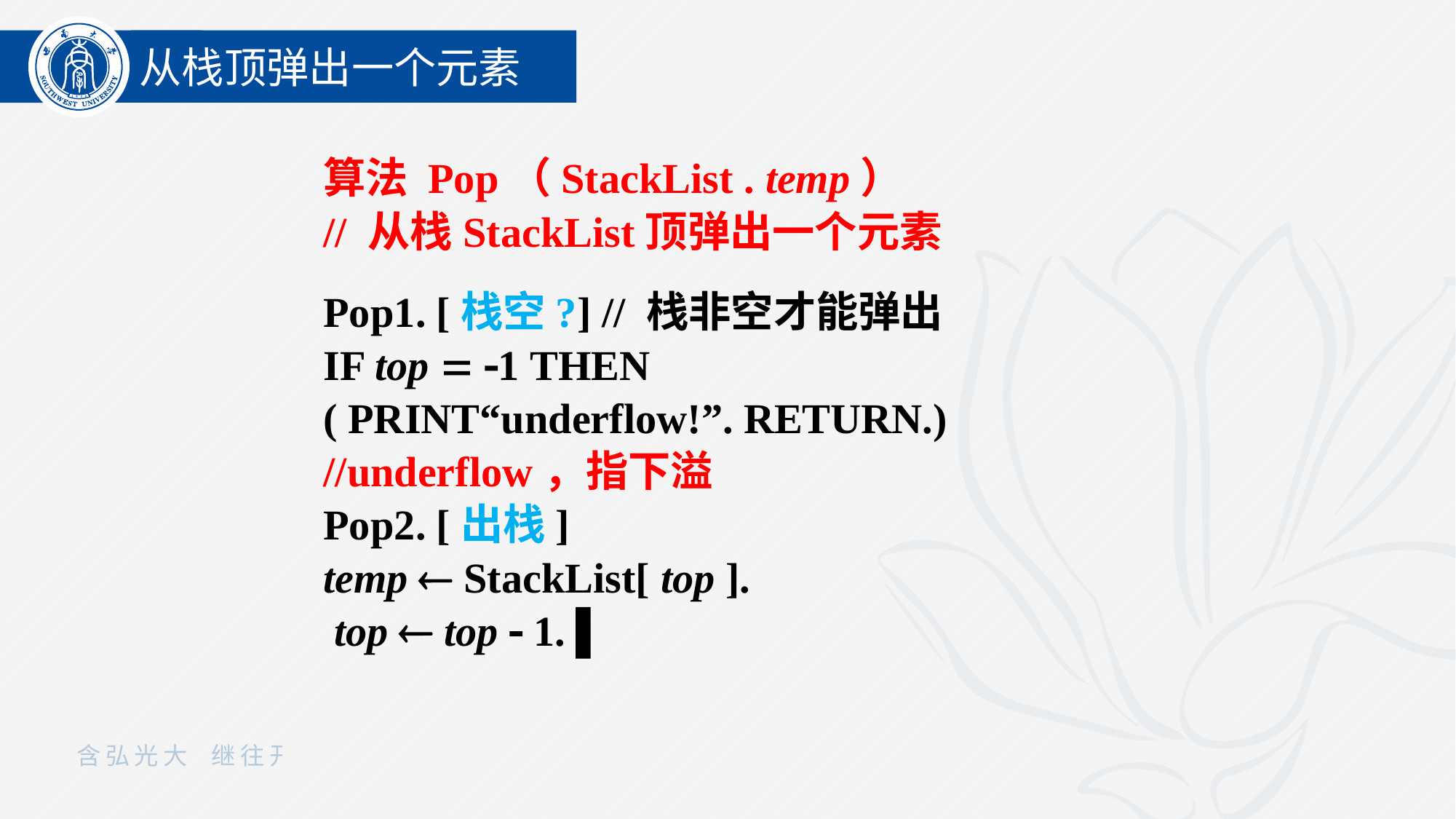

从栈顶弹出一个元素

算法 Pop（StackList . temp）
// 从栈StackList顶弹出一个元素
Pop1. [栈空?] // 栈非空才能弹出
IF top = −1 THEN
( PRINT“underflow!”. RETURN.)
//underflow，指下溢
Pop2. [出栈]
temp ← StackList[ top ].
 top ← top − 1. ▌